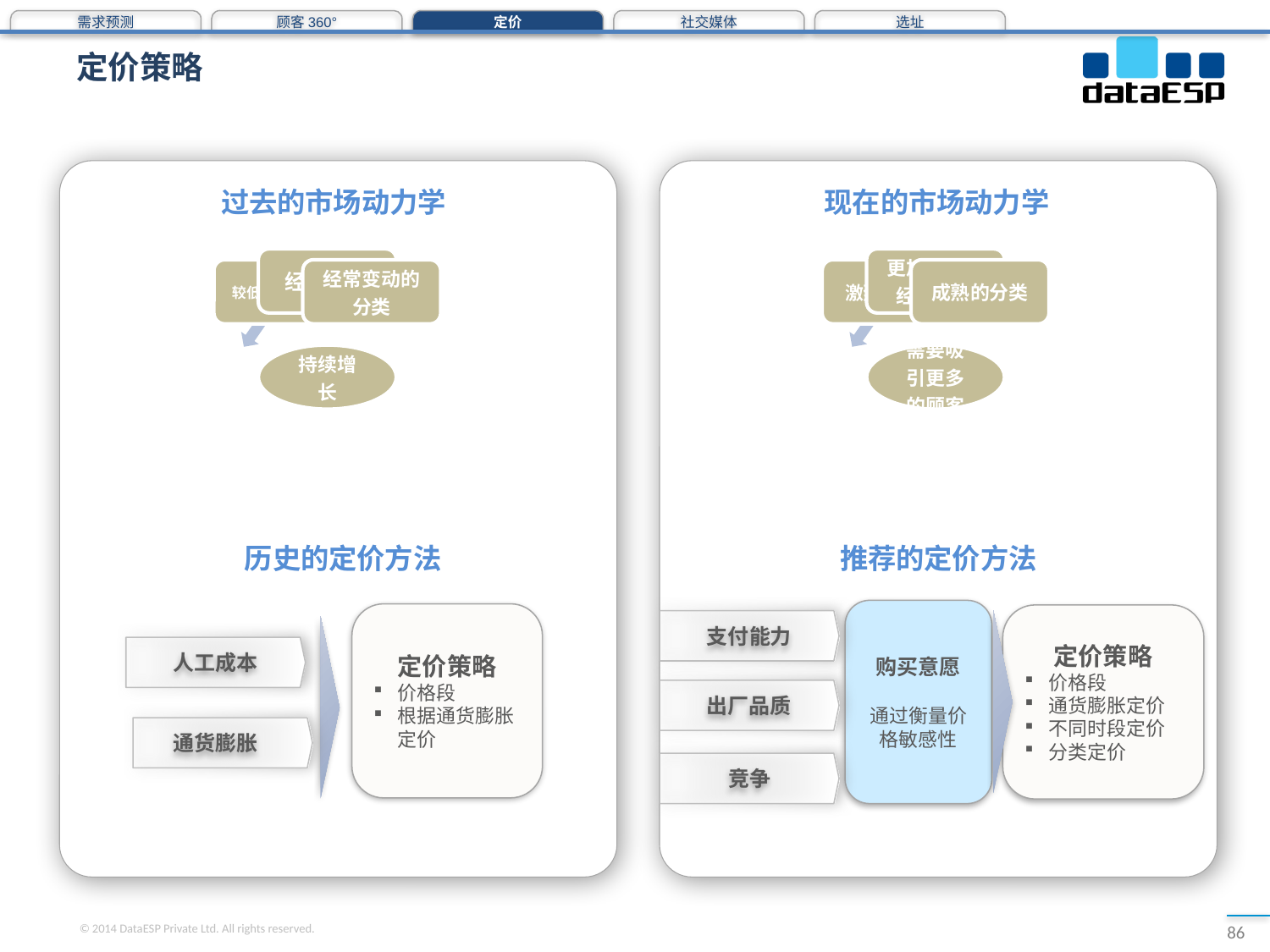

需求预测
顾客360°

定价
社交媒体
选址
# 定价策略

过去的市场动力学
现在的市场动力学
持续增长
较低的竞争压力
经济走势
需要吸引更多的顾客
激烈的竞争
成熟的分类
历史的定价方法
推荐的定价方法
购买意愿

通过衡量价格敏感性
定价策略
价格段
根据通货膨胀定价
定价策略
价格段
通货膨胀定价
不同时段定价
分类定价

支付能力

人工成本

出厂品质

通货膨胀

竞争